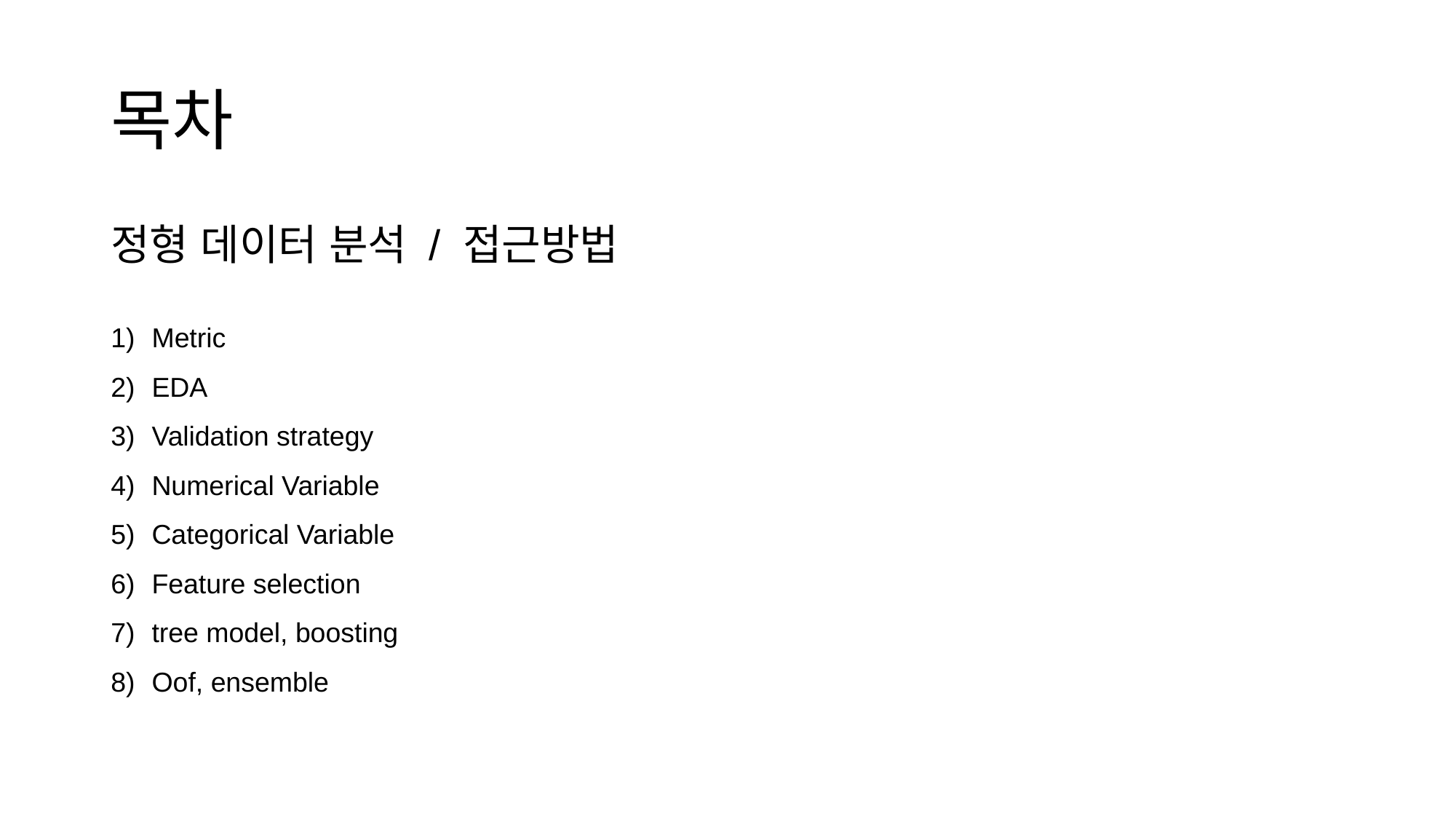

# 목차
정형 데이터 분석 / 접근방법
Metric
EDA
Validation strategy
Numerical Variable
Categorical Variable
Feature selection
tree model, boosting
Oof, ensemble